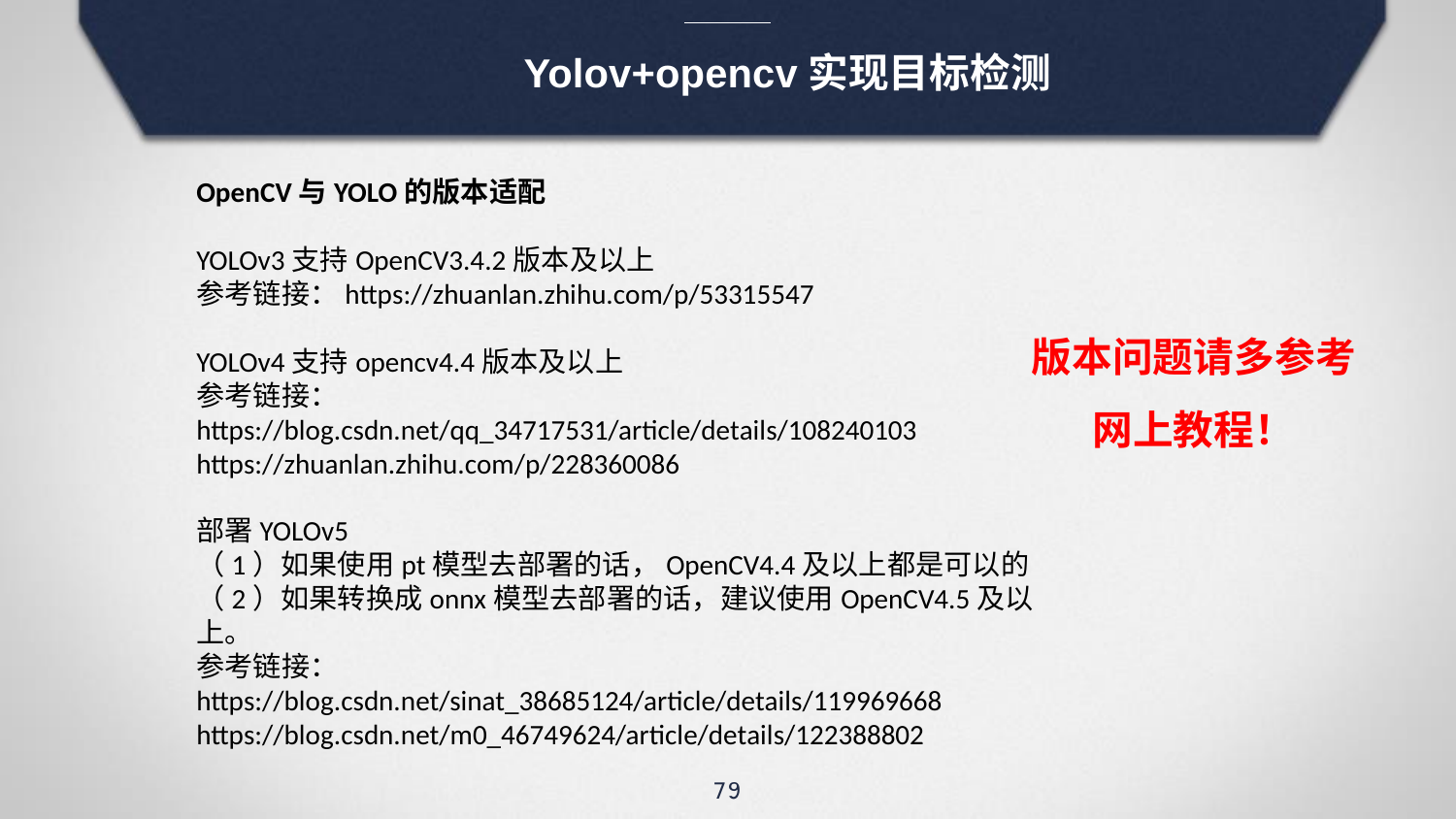

# Yolov+opencv实现目标检测
OpenCV与YOLO的版本适配

YOLOv3支持OpenCV3.4.2版本及以上
参考链接：https://zhuanlan.zhihu.com/p/53315547

YOLOv4支持opencv4.4版本及以上
参考链接：
https://blog.csdn.net/qq_34717531/article/details/108240103
https://zhuanlan.zhihu.com/p/228360086

部署YOLOv5
（1）如果使用pt模型去部署的话，OpenCV4.4及以上都是可以的
（2）如果转换成onnx模型去部署的话，建议使用OpenCV4.5及以上。
参考链接：
https://blog.csdn.net/sinat_38685124/article/details/119969668
https://blog.csdn.net/m0_46749624/article/details/122388802
版本问题请多参考网上教程！
79